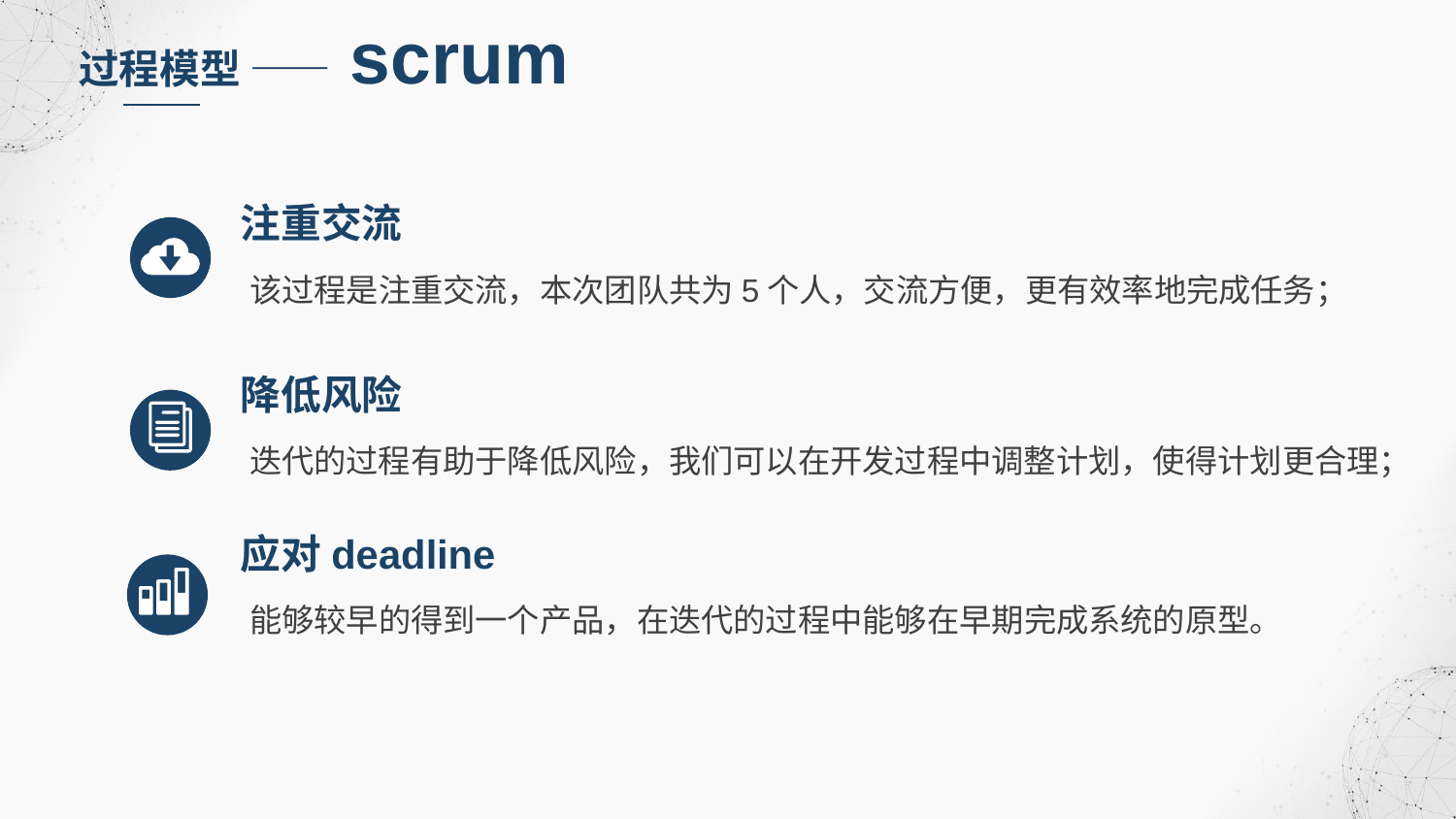

过程模型 —— scrum
注重交流

该过程是注重交流，本次团队共为5个人，交流方便，更有效率地完成任务；
降低风险

迭代的过程有助于降低风险，我们可以在开发过程中调整计划，使得计划更合理；
应对deadline

能够较早的得到一个产品，在迭代的过程中能够在早期完成系统的原型。